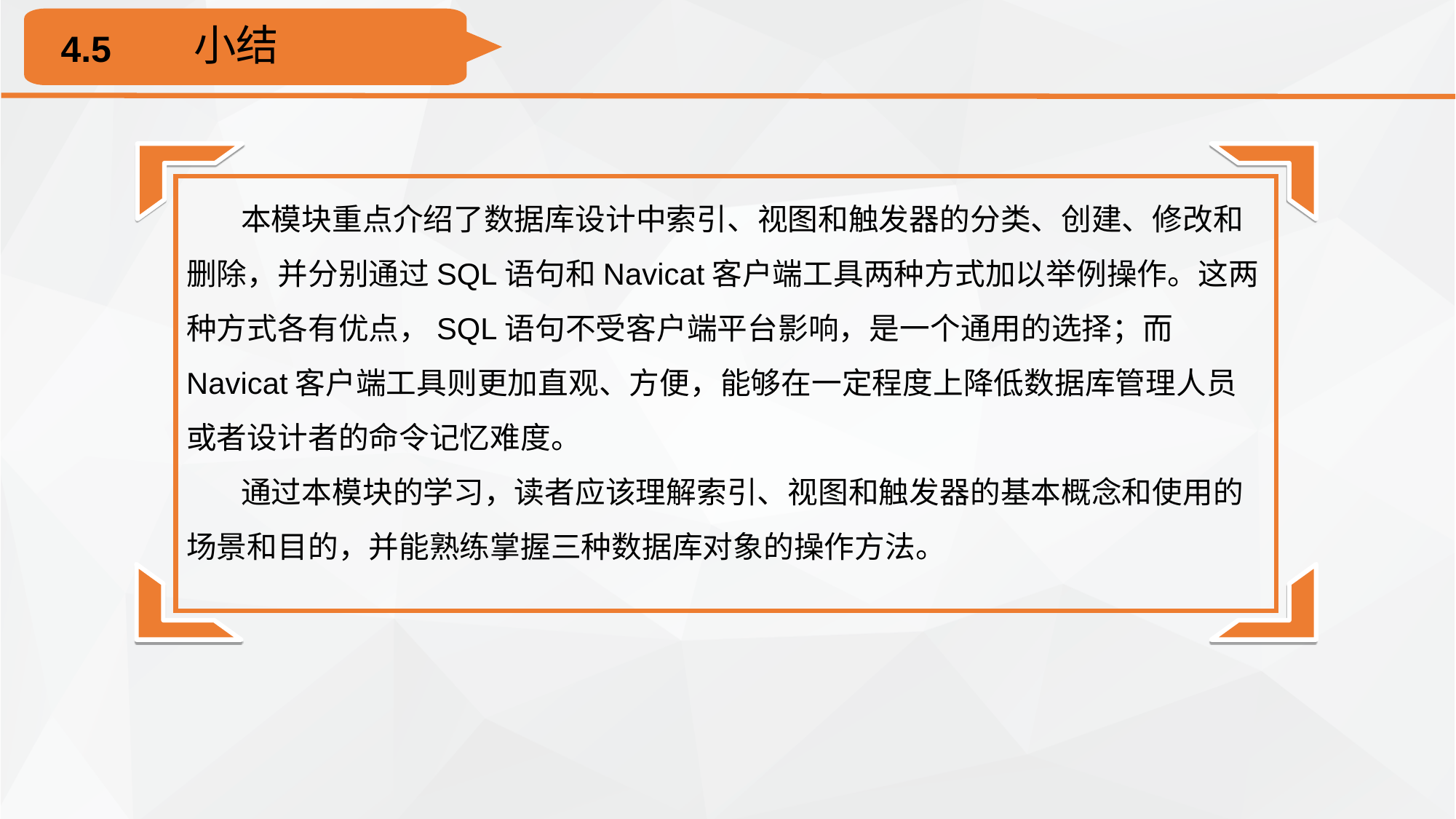

小结
4.5

本模块重点介绍了数据库设计中索引、视图和触发器的分类、创建、修改和删除，并分别通过SQL语句和Navicat客户端工具两种方式加以举例操作。这两种方式各有优点，SQL语句不受客户端平台影响，是一个通用的选择；而Navicat客户端工具则更加直观、方便，能够在一定程度上降低数据库管理人员或者设计者的命令记忆难度。
通过本模块的学习，读者应该理解索引、视图和触发器的基本概念和使用的场景和目的，并能熟练掌握三种数据库对象的操作方法。